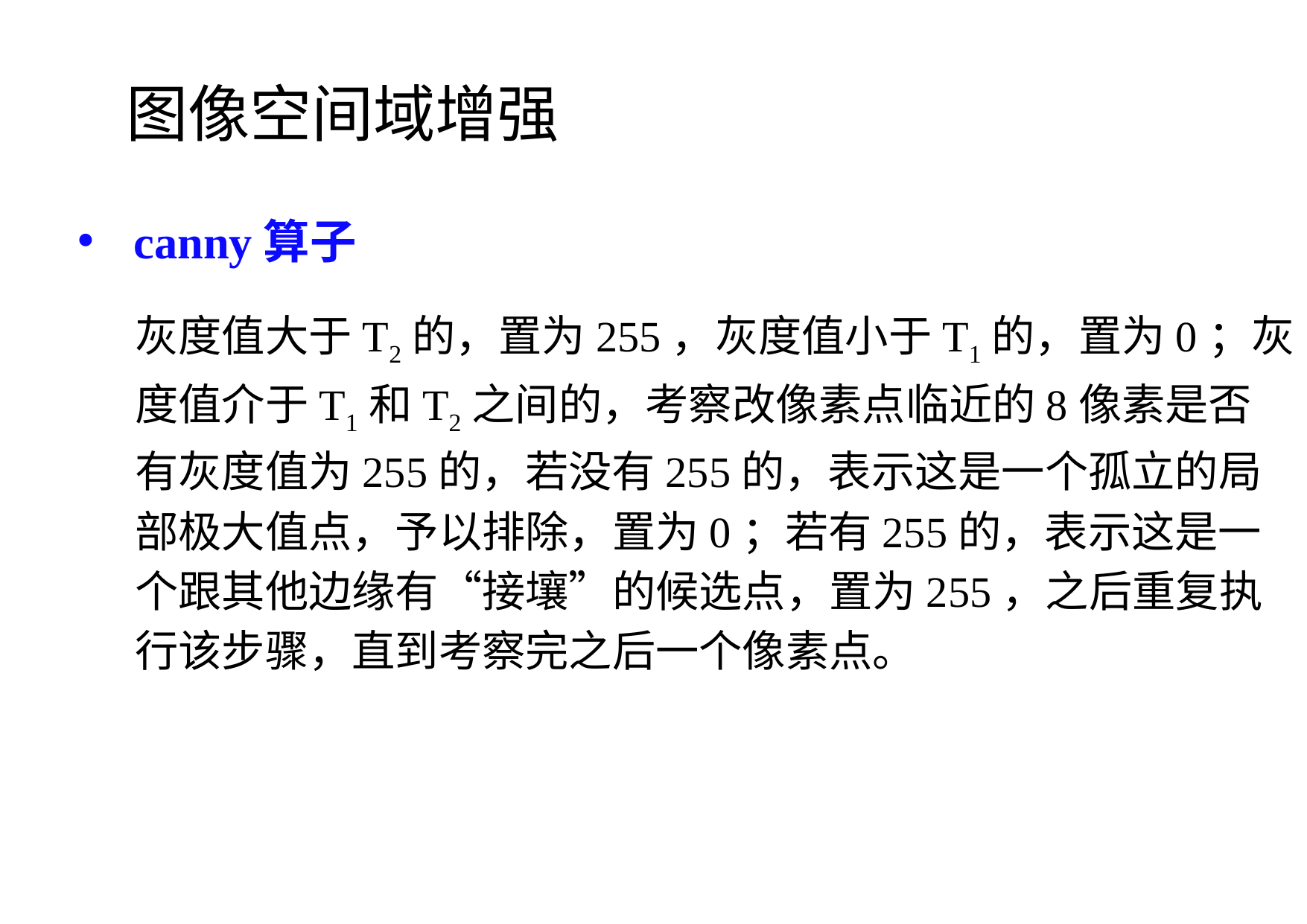

图像空间域增强
canny算子
灰度值大于T2的，置为255，灰度值小于T1的，置为0；灰度值介于T1和T2之间的，考察改像素点临近的8像素是否有灰度值为255的，若没有255的，表示这是一个孤立的局部极大值点，予以排除，置为0；若有255的，表示这是一个跟其他边缘有“接壤”的候选点，置为255，之后重复执行该步骤，直到考察完之后一个像素点。